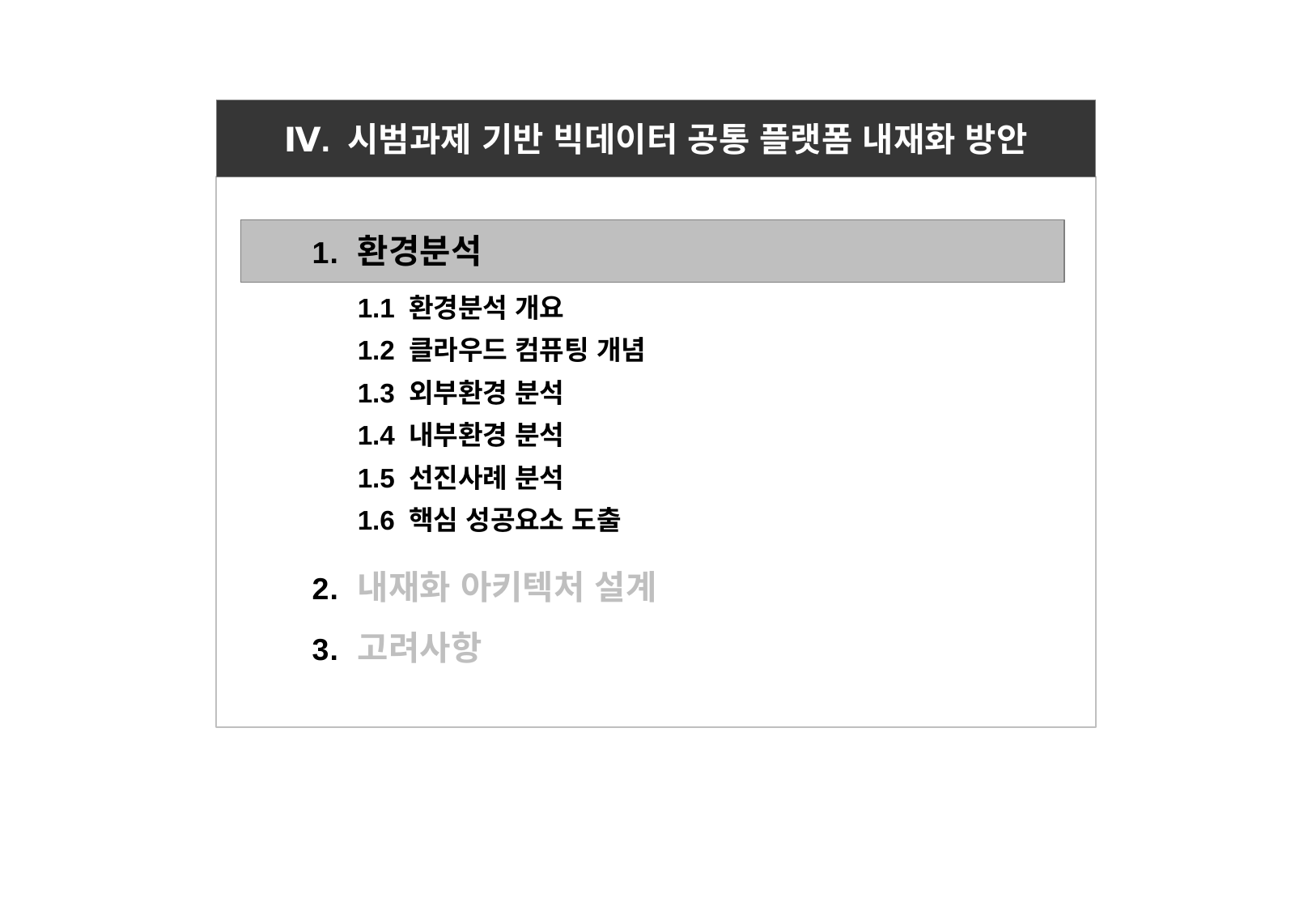

# Ⅳ. 시범과제 기반 빅데이터 공통 플랫폼 내재화 방안

환경분석
1.1 환경분석 개요
1.2 클라우드 컴퓨팅 개념
1.3 외부환경 분석
1.4 내부환경 분석
1.5 선진사례 분석
1.6 핵심 성공요소 도출
내재화 아키텍처 설계
고려사항